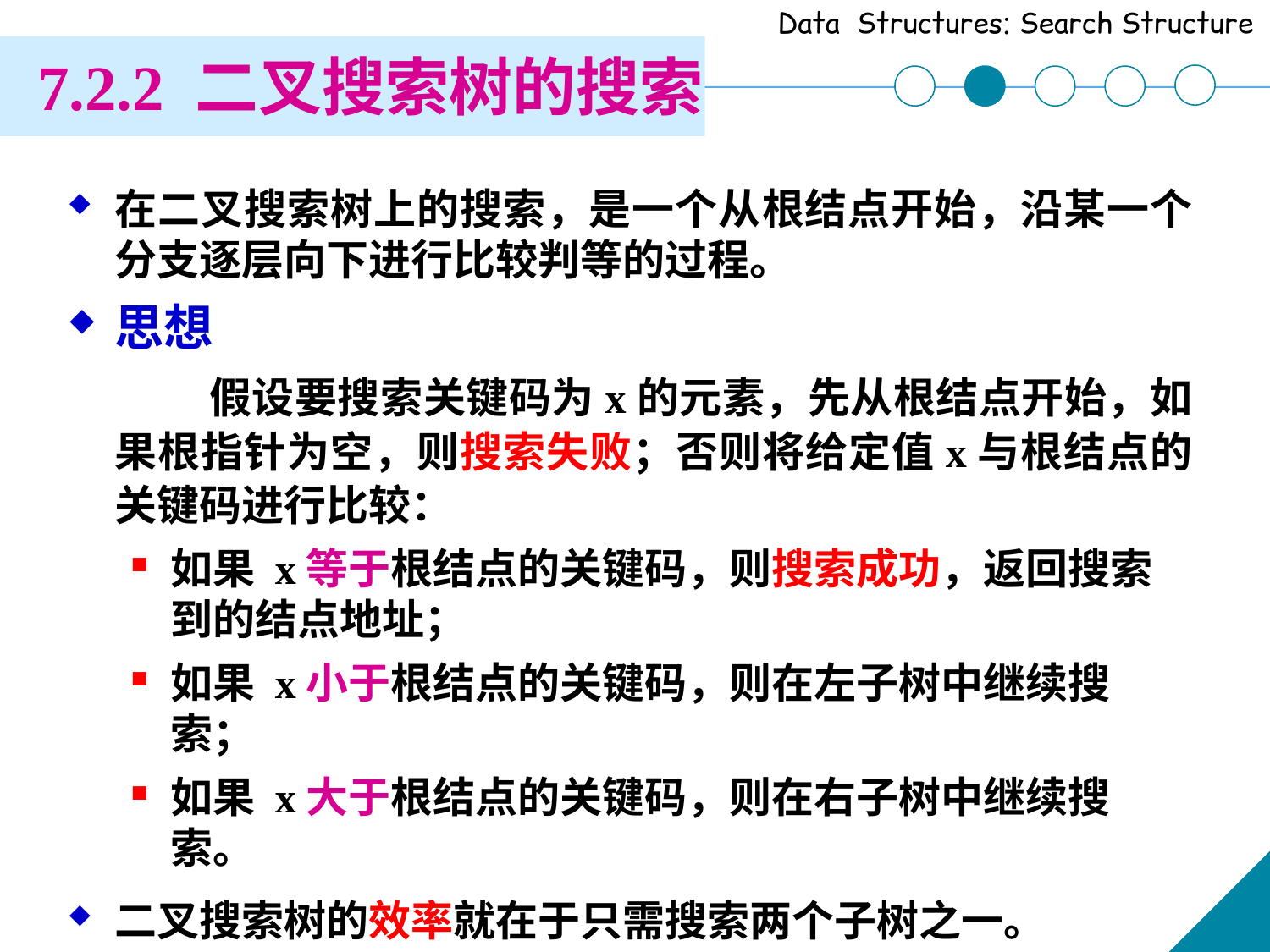

7.2.2 二叉搜索树的搜索

在二叉搜索树上的搜索，是一个从根结点开始，沿某一个分支逐层向下进行比较判等的过程。
思想
            假设要搜索关键码为x的元素，先从根结点开始，如果根指针为空，则搜索失败；否则将给定值x与根结点的关键码进行比较：
如果 x等于根结点的关键码，则搜索成功，返回搜索到的结点地址；
如果 x小于根结点的关键码，则在左子树中继续搜索；
如果 x大于根结点的关键码，则在右子树中继续搜索。

二叉搜索树的效率就在于只需搜索两个子树之一。